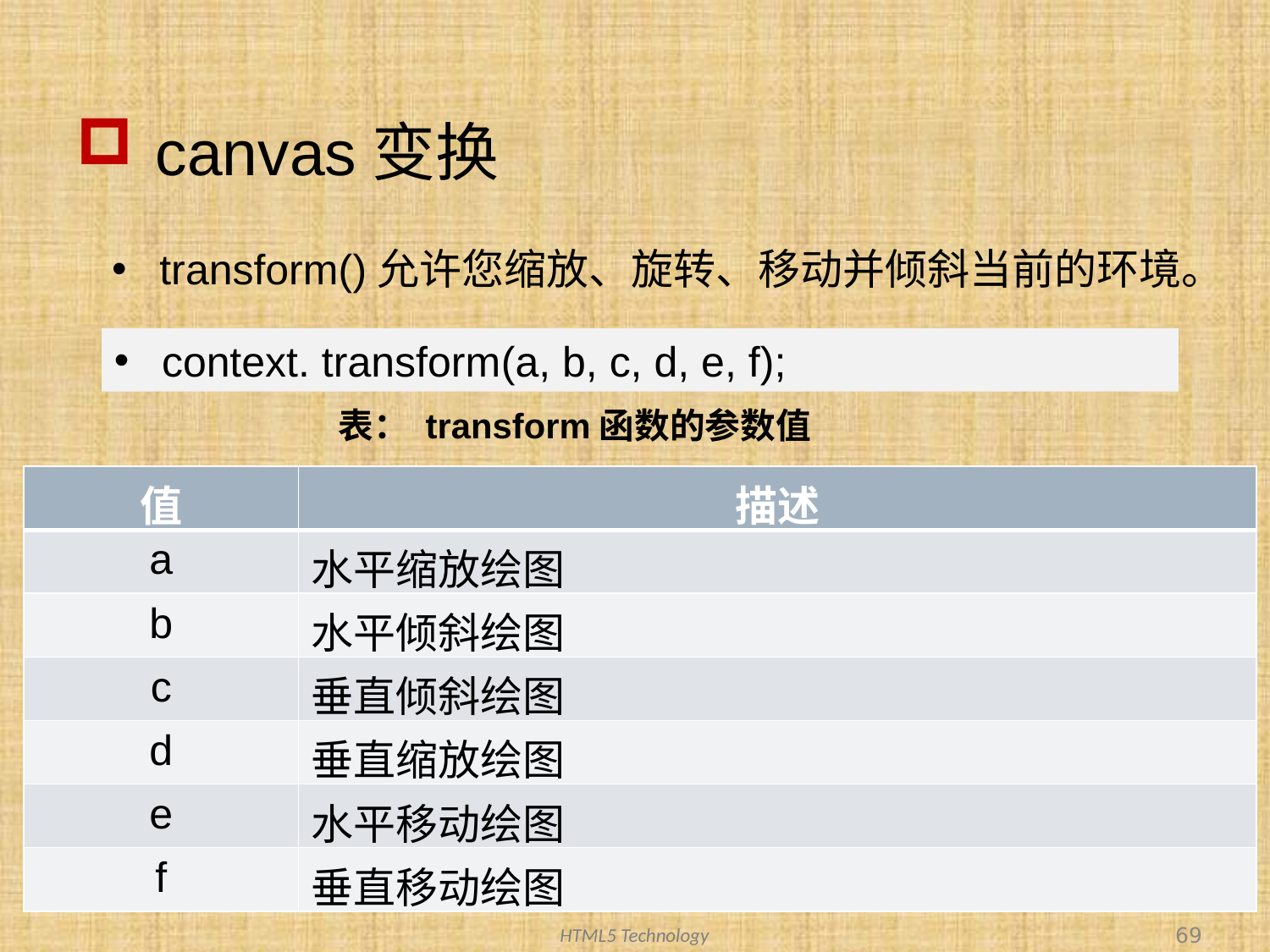

# canvas变换
transform()允许您缩放、旋转、移动并倾斜当前的环境。
context. transform(a, b, c, d, e, f);
表： transform函数的参数值
| 值 | 描述 |
| --- | --- |
| a | 水平缩放绘图 |
| b | 水平倾斜绘图 |
| c | 垂直倾斜绘图 |
| d | 垂直缩放绘图 |
| e | 水平移动绘图 |
| f | 垂直移动绘图 |
69
HTML5 Technology